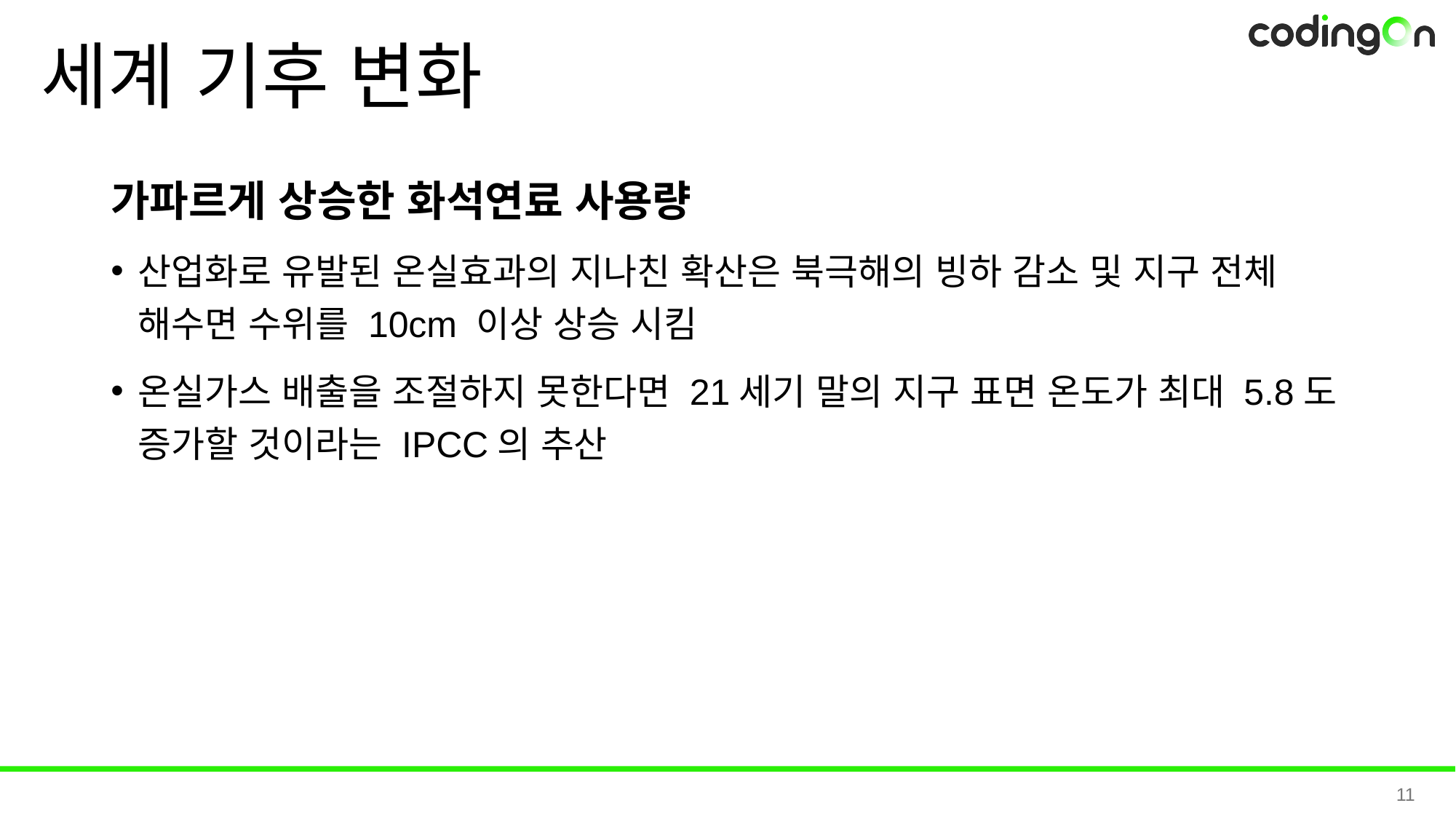

# 세계 기후 변화
가파르게 상승한 화석연료 사용량
산업화로 유발된 온실효과의 지나친 확산은 북극해의 빙하 감소 및 지구 전체 해수면 수위를 10cm 이상 상승 시킴
온실가스 배출을 조절하지 못한다면 21세기 말의 지구 표면 온도가 최대 5.8도 증가할 것이라는 IPCC의 추산

11